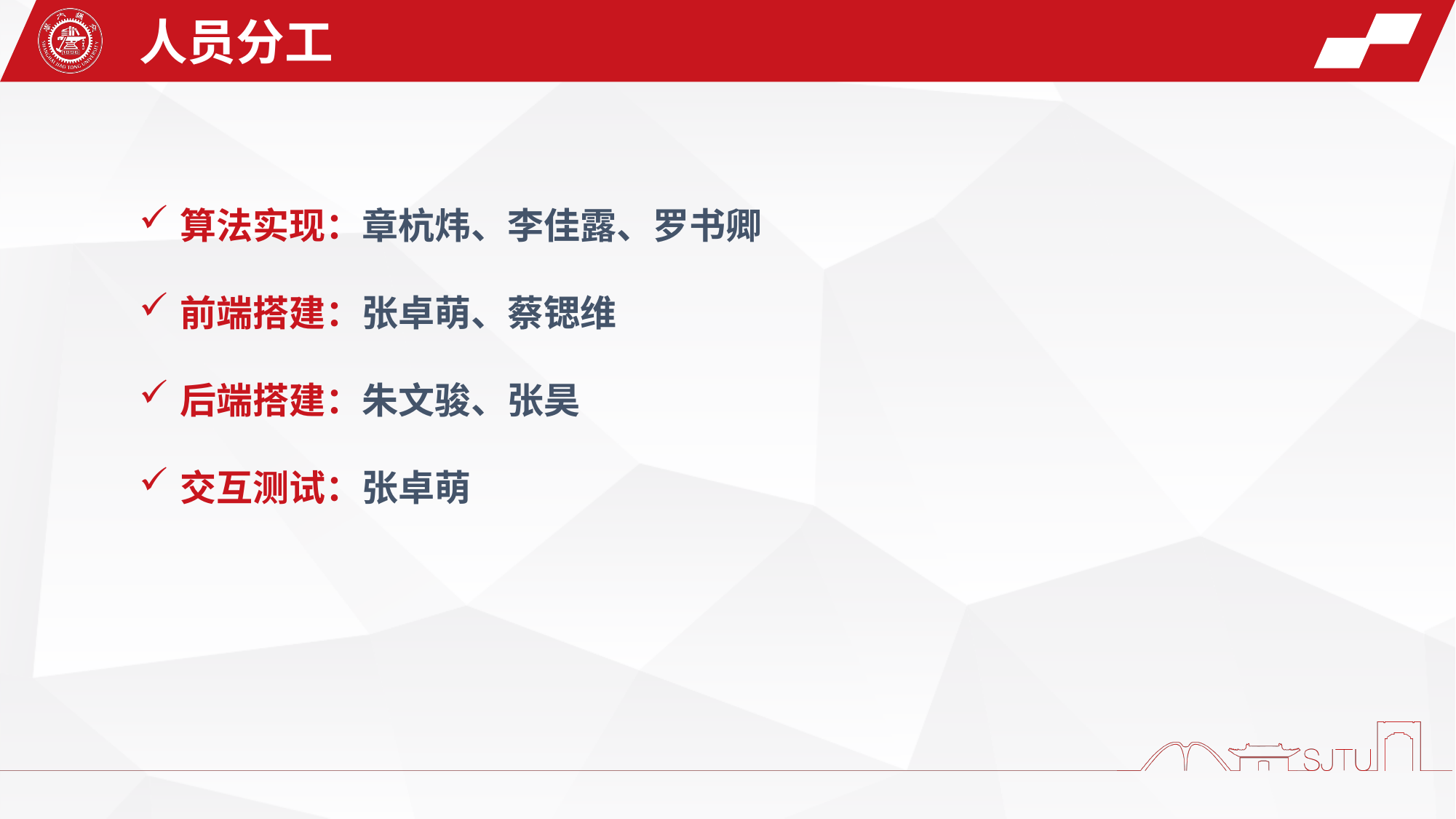

人员分工
算法实现：章杭炜、李佳露、罗书卿
前端搭建：张卓萌、蔡锶维
后端搭建：朱文骏、张昊
交互测试：张卓萌